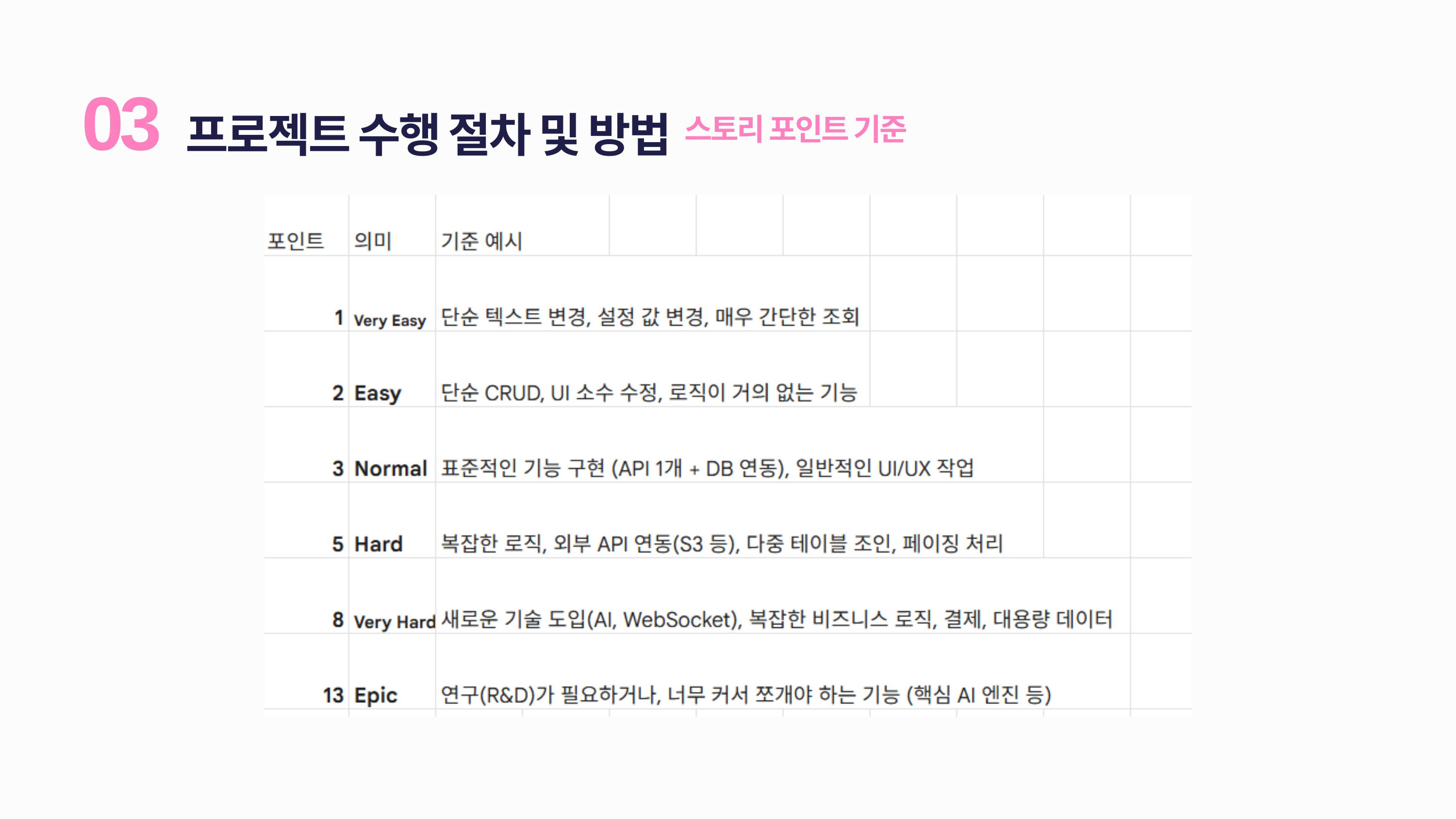

프로젝트 수행 절차 및 방법

03
스토리 포인트 기준